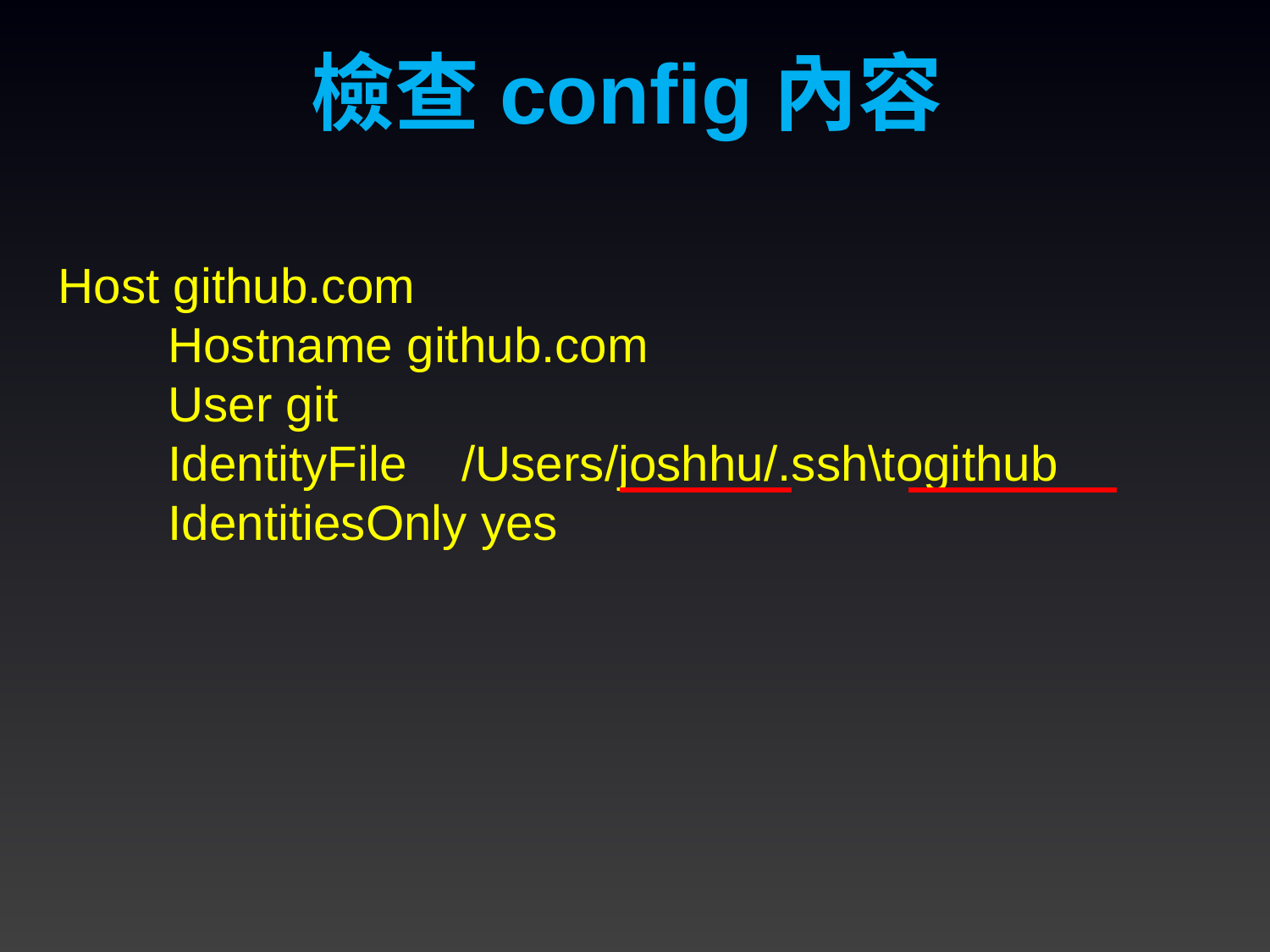

檢查config內容
Host github.com
        Hostname github.com
        User git
        IdentityFile    /Users/joshhu/.ssh\togithub
        IdentitiesOnly yes